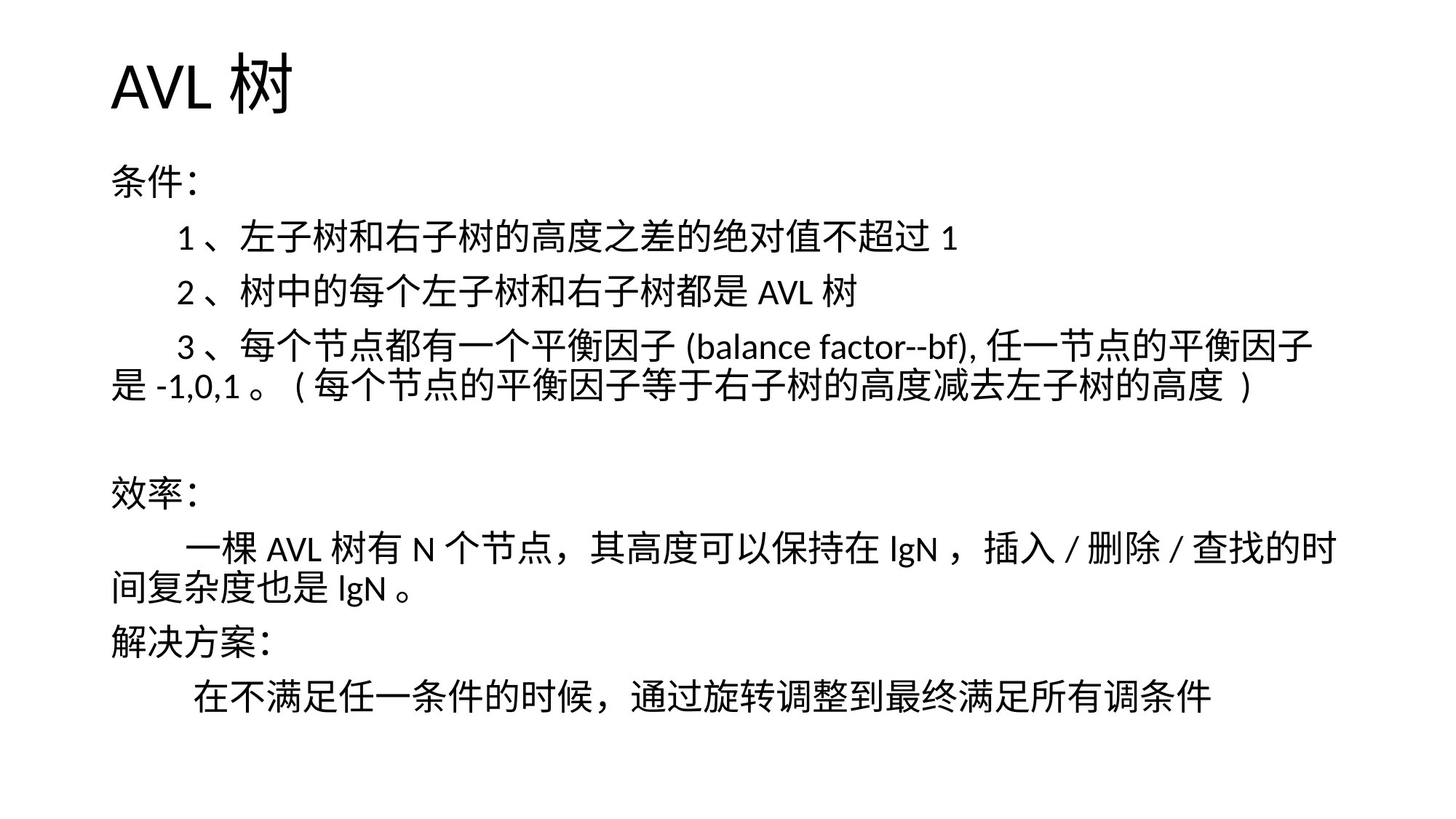

# AVL树
条件：
        1、左子树和右子树的高度之差的绝对值不超过1
        2、树中的每个左子树和右子树都是AVL树
        3、每个节点都有一个平衡因子(balance factor--bf),任一节点的平衡因子是-1,0,1。(每个节点的平衡因子等于右子树的高度减去左子树的高度 )

效率：
        一棵AVL树有N个节点，其高度可以保持在lgN，插入/删除/查找的时间复杂度也是lgN。
解决方案：
         在不满足任一条件的时候，通过旋转调整到最终满足所有调条件